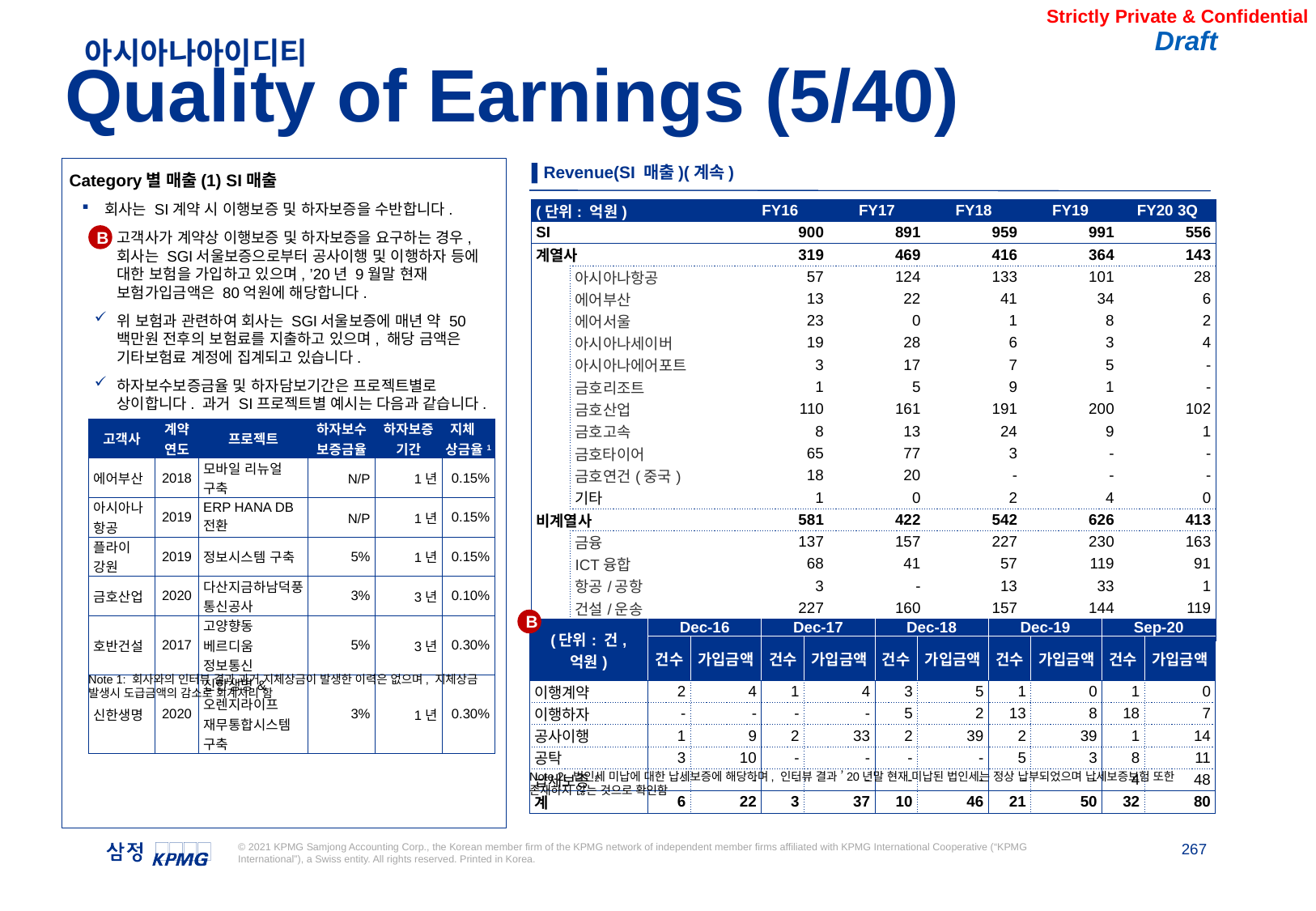

아시아나아이디티
Quality of Earnings (5/40)
▌Revenue(SI 매출)(계속)

Category별 매출(1) SI매출
회사는 SI계약 시 이행보증 및 하자보증을 수반합니다.
고객사가 계약상 이행보증 및 하자보증을 요구하는 경우, 회사는 SGI서울보증으로부터 공사이행 및 이행하자 등에 대한 보험을 가입하고 있으며, ’20년 9월말 현재 보험가입금액은 80억원에 해당합니다.
위 보험과 관련하여 회사는 SGI서울보증에 매년 약 50백만원 전후의 보험료를 지출하고 있으며, 해당 금액은 기타보험료 계정에 집계되고 있습니다.
하자보수보증금율 및 하자담보기간은 프로젝트별로 상이합니다. 과거 SI프로젝트별 예시는 다음과 같습니다.

| (단위: 억원) |  | FY16 | FY17 | FY18 | FY19 | FY20 3Q |
| --- | --- | --- | --- | --- | --- | --- |
| SI |  | 900 | 891 | 959 | 991 | 556 |
| 계열사 |  | 319 | 469 | 416 | 364 | 143 |
|  | 아시아나항공 | 57 | 124 | 133 | 101 | 28 |
|  | 에어부산 | 13 | 22 | 41 | 34 | 6 |
|  | 에어서울 | 23 | 0 | 1 | 8 | 2 |
|  | 아시아나세이버 | 19 | 28 | 6 | 3 | 4 |
|  | 아시아나에어포트 | 3 | 17 | 7 | 5 | - |
|  | 금호리조트 | 1 | 5 | 9 | 1 | - |
|  | 금호산업 | 110 | 161 | 191 | 200 | 102 |
|  | 금호고속 | 8 | 13 | 24 | 9 | 1 |
|  | 금호타이어 | 65 | 77 | 3 | - | - |
|  | 금호연건(중국) | 18 | 20 | - | - | - |
|  | 기타 | 1 | 0 | 2 | 4 | 0 |
| 비계열사 |  | 581 | 422 | 542 | 626 | 413 |
|  | 금융 | 137 | 157 | 227 | 230 | 163 |
|  | ICT융합 | 68 | 41 | 57 | 119 | 91 |
|  | 항공/공항 | 3 | - | 13 | 33 | 1 |
|  | 건설/운송 | 227 | 160 | 157 | 144 | 119 |
|  | 공항/DC | 147 | 64 | 89 | 100 | 40 |
B
| 고객사 | 계약연도 | 프로젝트 | 하자보수보증금율 | 하자보증기간 | 지체 상금율1 |
| --- | --- | --- | --- | --- | --- |
| 에어부산 | 2018 | 모바일 리뉴얼 구축 | N/P | 1년 | 0.15% |
| 아시아나항공 | 2019 | ERP HANA DB 전환 | N/P | 1년 | 0.15% |
| 플라이 강원 | 2019 | 정보시스템 구축 | 5% | 1년 | 0.15% |
| 금호산업 | 2020 | 다산지금하남덕풍 통신공사 | 3% | 3년 | 0.10% |
| 호반건설 | 2017 | 고양향동 베르디움 정보통신 | 5% | 3년 | 0.30% |
| 신한생명 | 2020 | 신한생명&오렌지라이프 재무통합시스템 구축 | 3% | 1년 | 0.30% |
B
| (단위: 건, 억원) | Dec-16 |  | Dec-17 |  | Dec-18 |  | Dec-19 |  | Sep-20 |  |
| --- | --- | --- | --- | --- | --- | --- | --- | --- | --- | --- |
|  | 건수 | 가입금액 | 건수 | 가입금액 | 건수 | 가입금액 | 건수 | 가입금액 | 건수 | 가입금액 |
| 이행계약 | 2 | 4 | 1 | 4 | 3 | 5 | 1 | 0 | 1 | 0 |
| 이행하자 | - | - | - | - | 5 | 2 | 13 | 8 | 18 | 7 |
| 공사이행 | 1 | 9 | 2 | 33 | 2 | 39 | 2 | 39 | 1 | 14 |
| 공탁 | 3 | 10 | - | - | - | - | 5 | 3 | 8 | 11 |
| 납세보증2 | - | - | - | - | - | - | - | - | 4 | 48 |
| 계 | 6 | 22 | 3 | 37 | 10 | 46 | 21 | 50 | 32 | 80 |
Note 1: 회사와의 인터뷰 결과 과거 지체상금이 발생한 이력은 없으며, 지체상금 발생시 도급금액의 감소로 회계처리 함
Note 2: 법인세 미납에 대한 납세보증에 해당하며, 인터뷰 결과 ’20년말 현재 미납된 법인세는 정상 납부되었으며 납세보증보험 또한 존재하지 않는 것으로 확인함